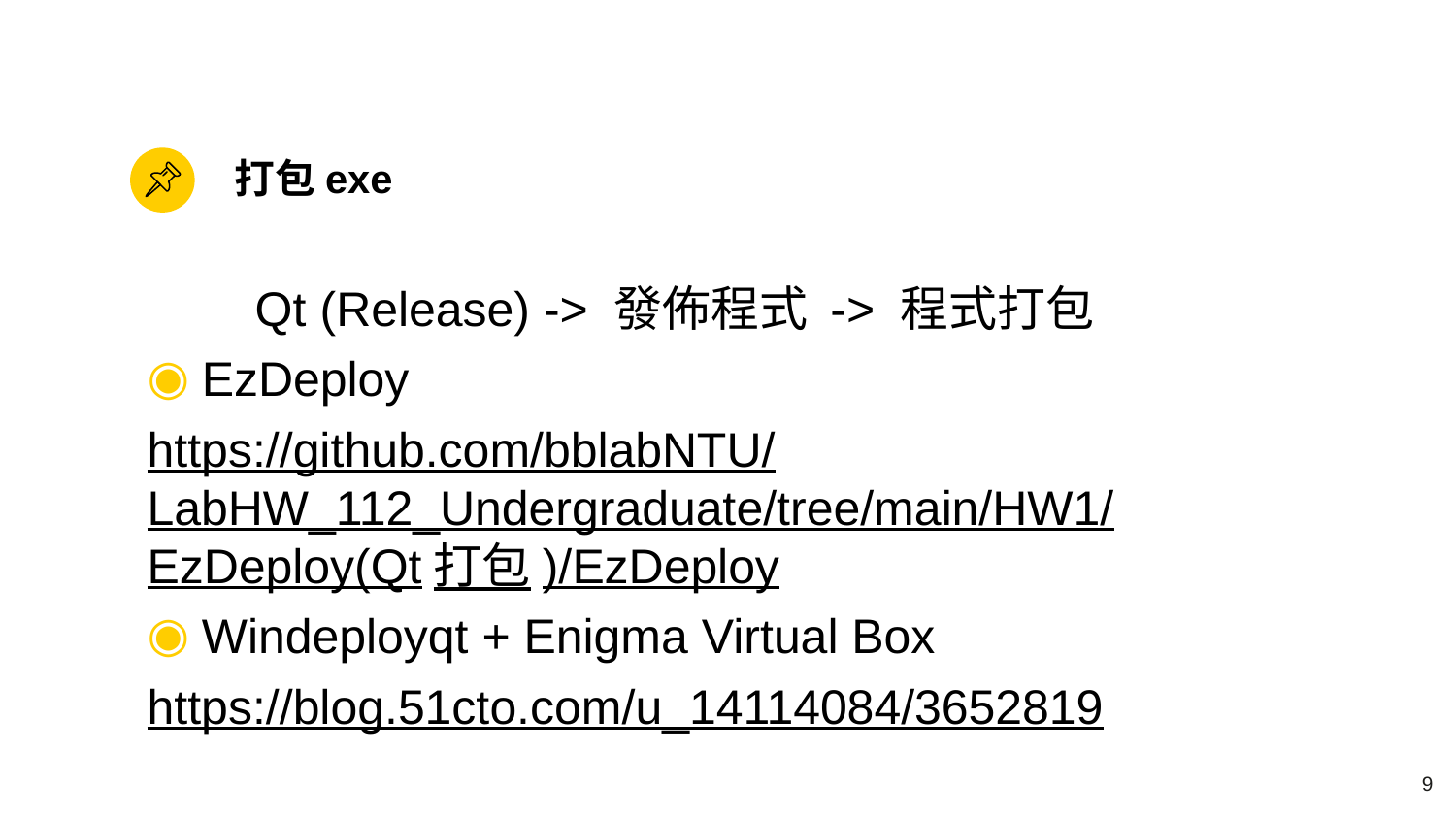

# 打包exe

Qt (Release) -> 發佈程式 -> 程式打包
EzDeploy
https://github.com/bblabNTU/LabHW_112_Undergraduate/tree/main/HW1/EzDeploy(Qt打包)/EzDeploy
Windeployqt + Enigma Virtual Box
https://blog.51cto.com/u_14114084/3652819
9